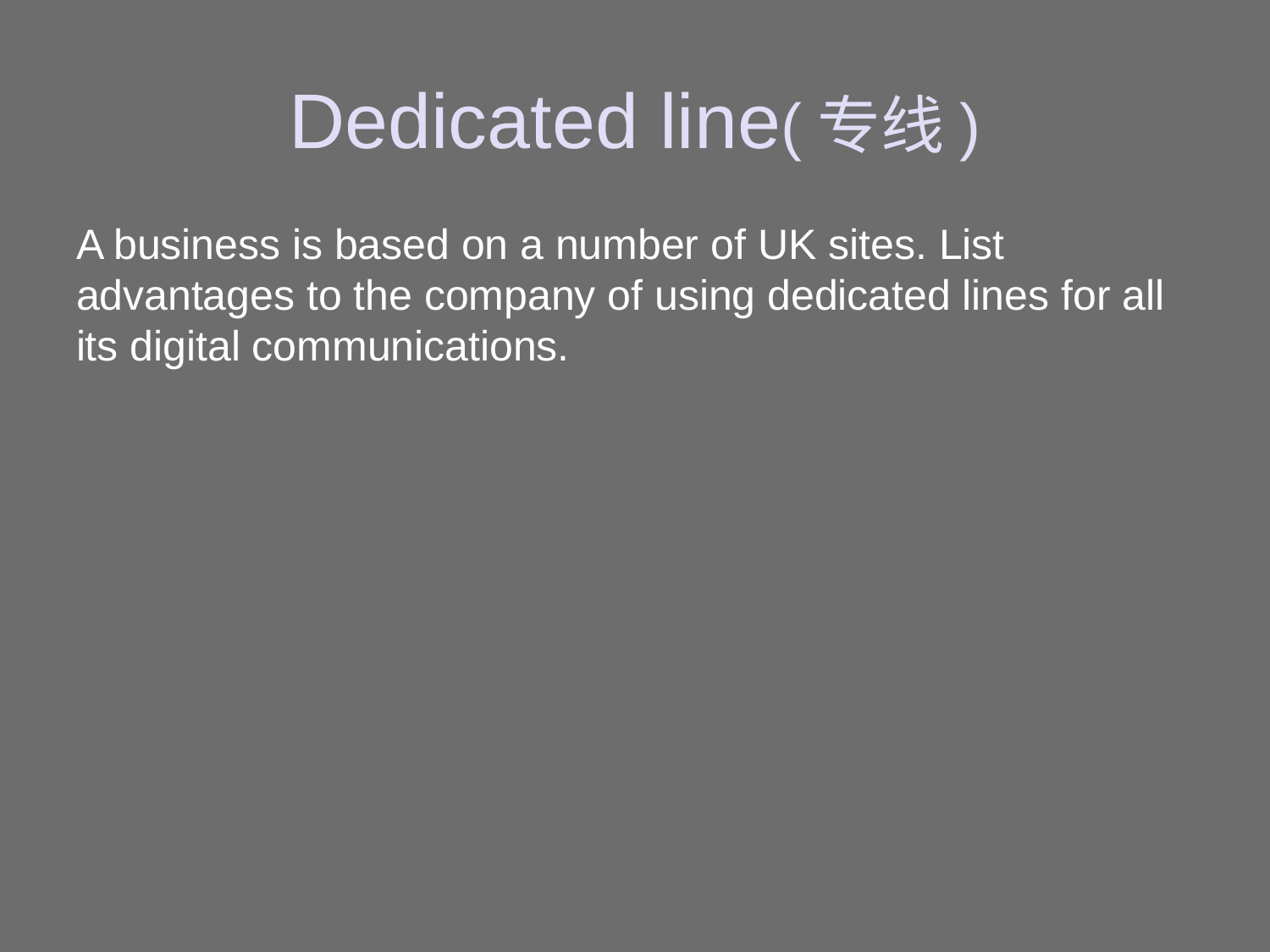

# Dedicated line(专线)

A business is based on a number of UK sites. List advantages to the company of using dedicated lines for all its digital communications.